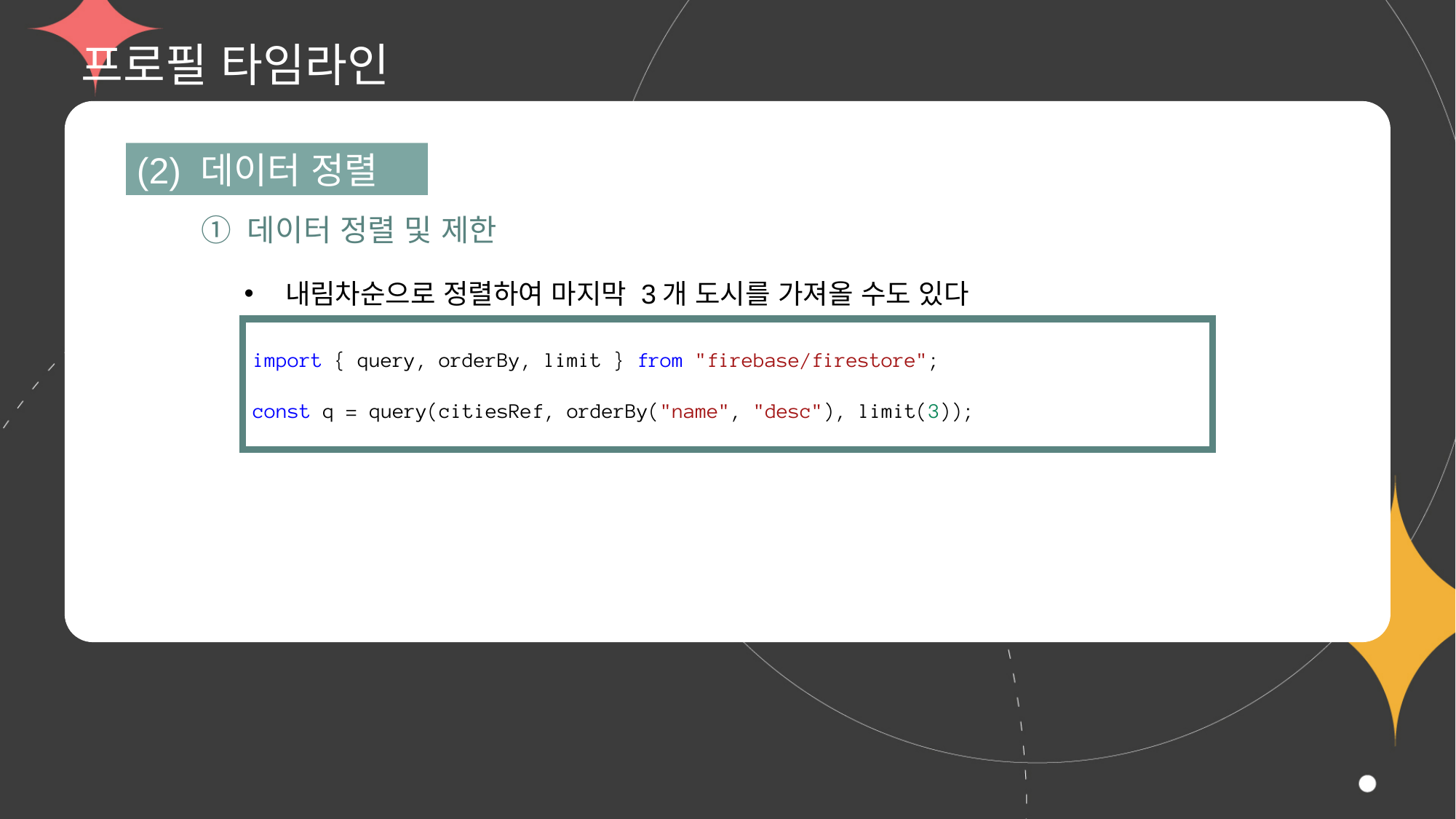

# 프로필 타임라인
(2) 데이터 정렬
① 데이터 정렬 및 제한
내림차순으로 정렬하여 마지막 3개 도시를 가져올 수도 있다
import { query, orderBy, limit } from "firebase/firestore";
const q = query(citiesRef, orderBy("name", "desc"), limit(3));